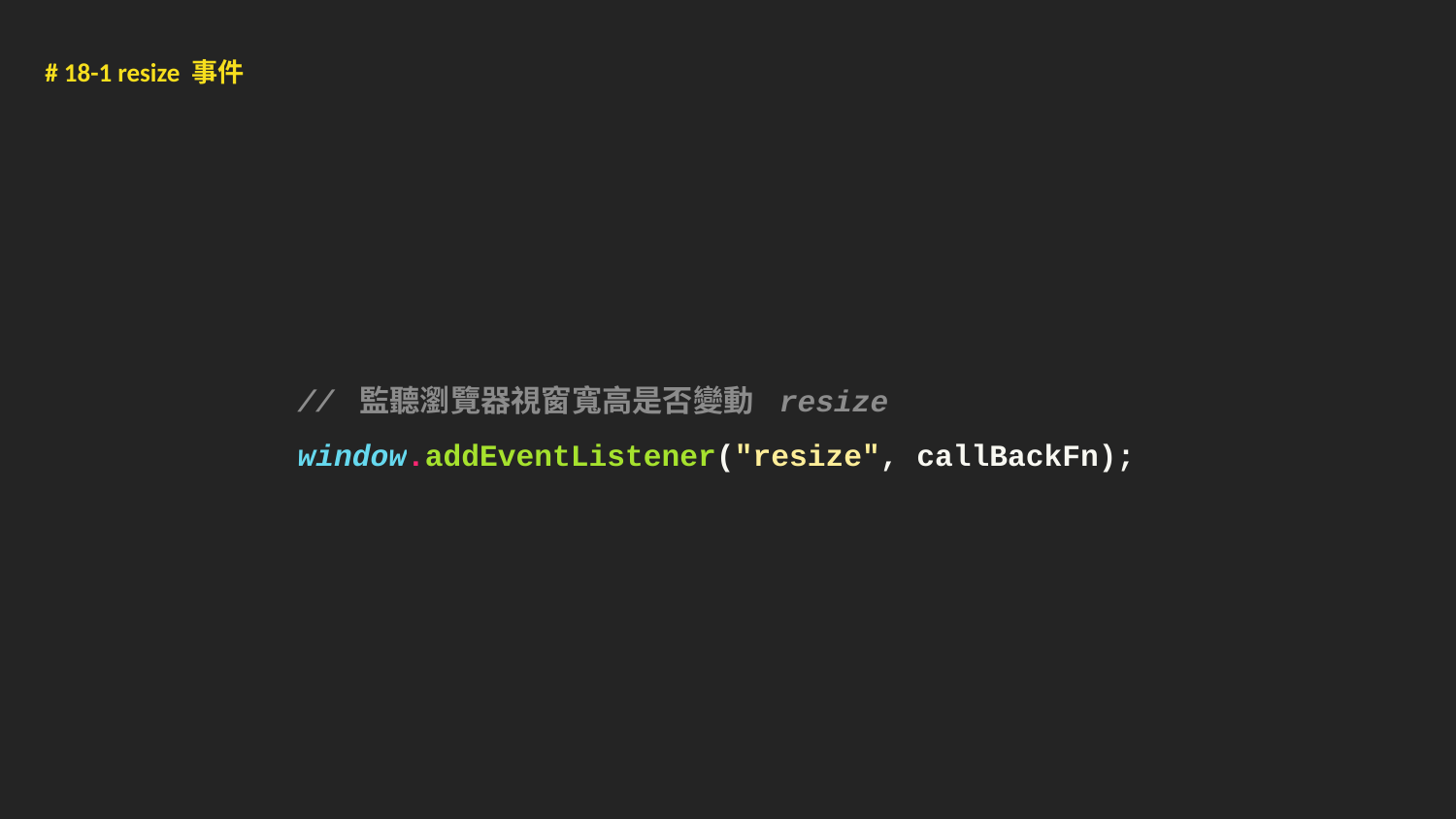

# 18-1 resize 事件
// 監聽瀏覽器視窗寬高是否變動 resize
window.addEventListener("resize", callBackFn);